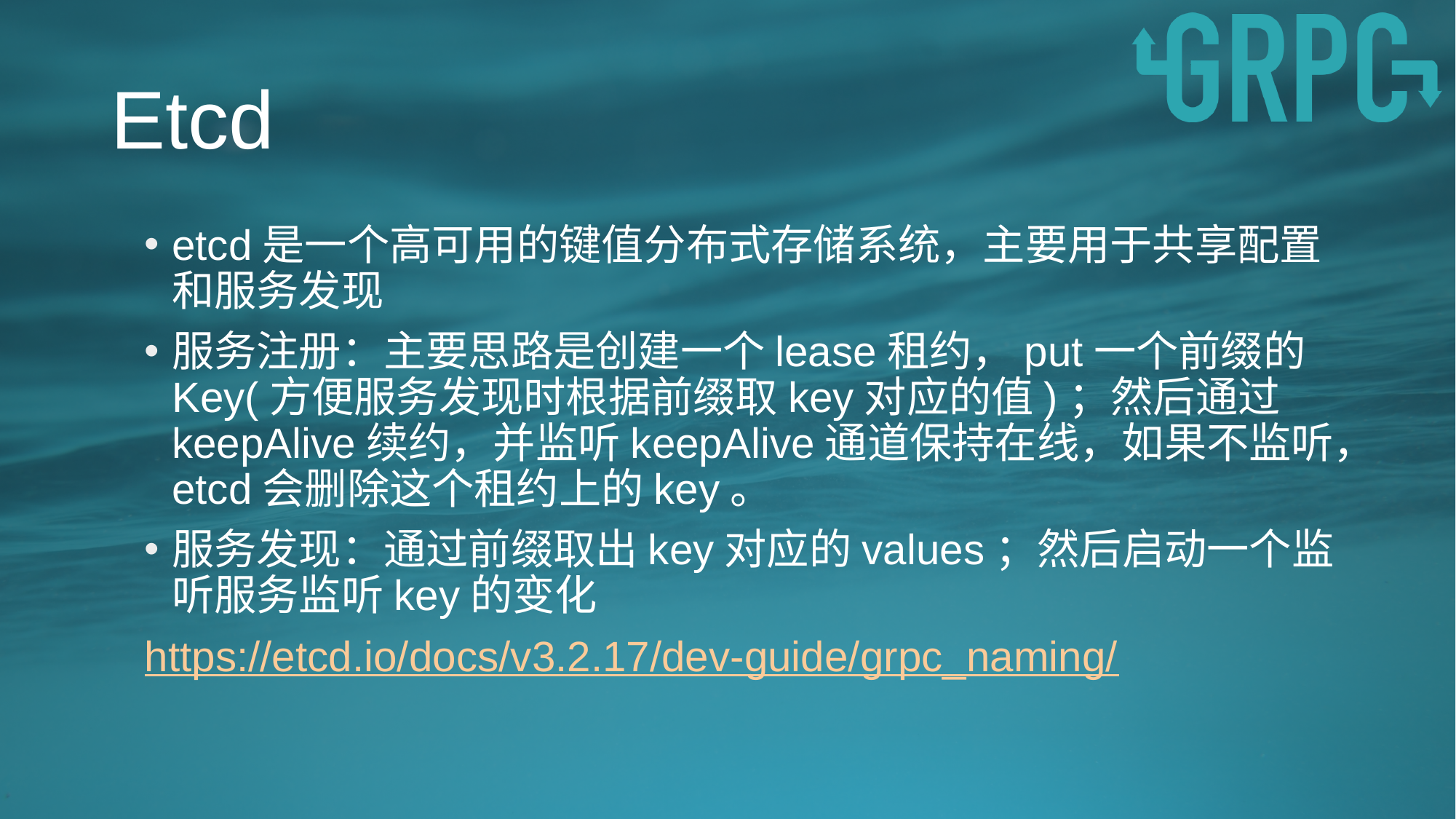

# Etcd
etcd是一个高可用的键值分布式存储系统，主要用于共享配置和服务发现
服务注册：主要思路是创建一个lease租约，put一个前缀的Key(方便服务发现时根据前缀取key对应的值)；然后通过keepAlive续约，并监听keepAlive通道保持在线，如果不监听，etcd会删除这个租约上的key。
服务发现：通过前缀取出key对应的values；然后启动一个监听服务监听key的变化
https://etcd.io/docs/v3.2.17/dev-guide/grpc_naming/